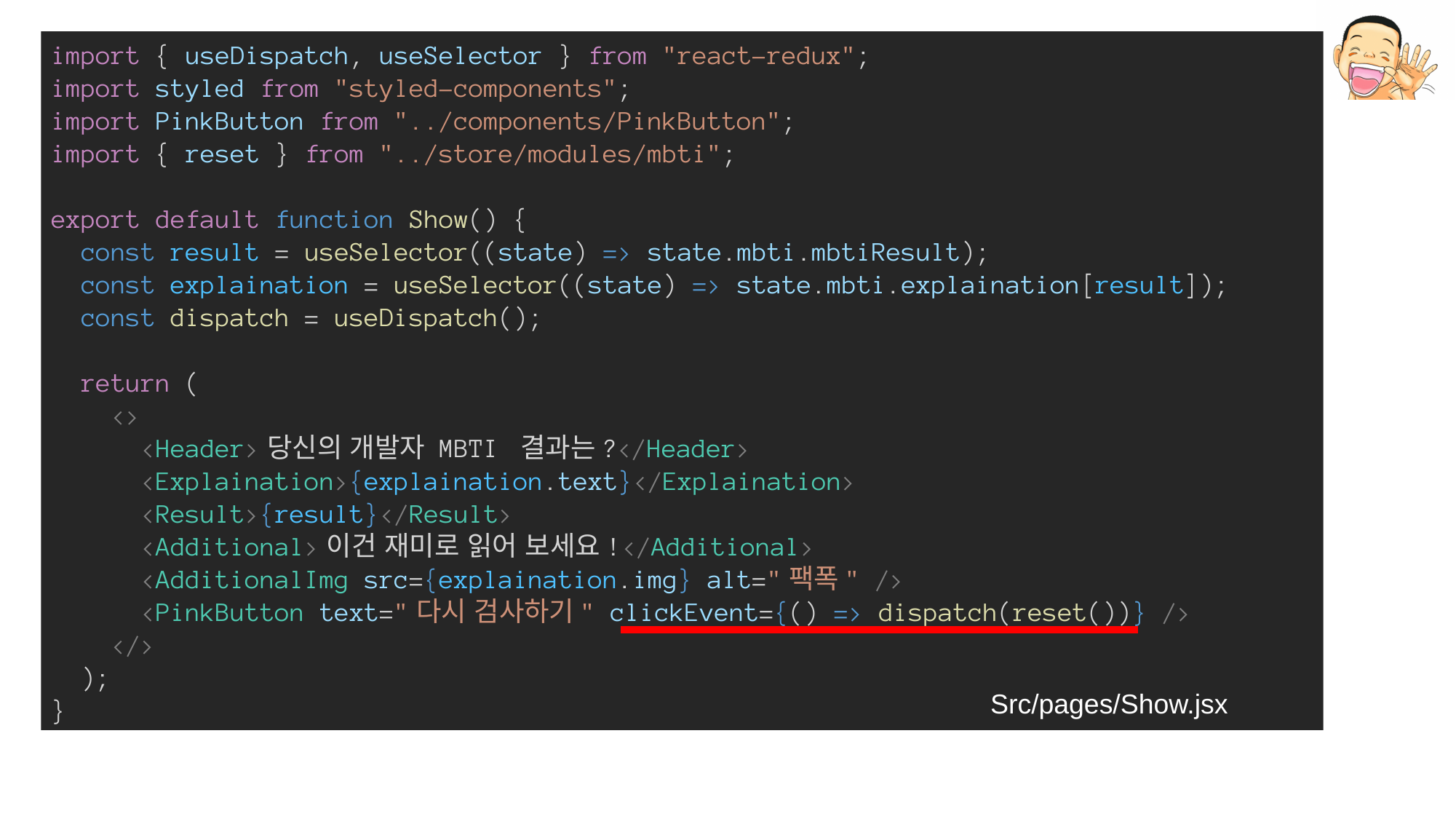

import { useDispatch, useSelector } from "react-redux";
import styled from "styled-components";
import PinkButton from "../components/PinkButton";
import { reset } from "../store/modules/mbti";

export default function Show() {
  const result = useSelector((state) => state.mbti.mbtiResult);
  const explaination = useSelector((state) => state.mbti.explaination[result]);
  const dispatch = useDispatch();
  return (
    <>
      <Header>당신의 개발자 MBTI 결과는?</Header>
      <Explaination>{explaination.text}</Explaination>
      <Result>{result}</Result>
      <Additional>이건 재미로 읽어 보세요!</Additional>
      <AdditionalImg src={explaination.img} alt="팩폭" />
      <PinkButton text="다시 검사하기" clickEvent={() => dispatch(reset())} />
    </>
  );
}
Src/pages/Show.jsx